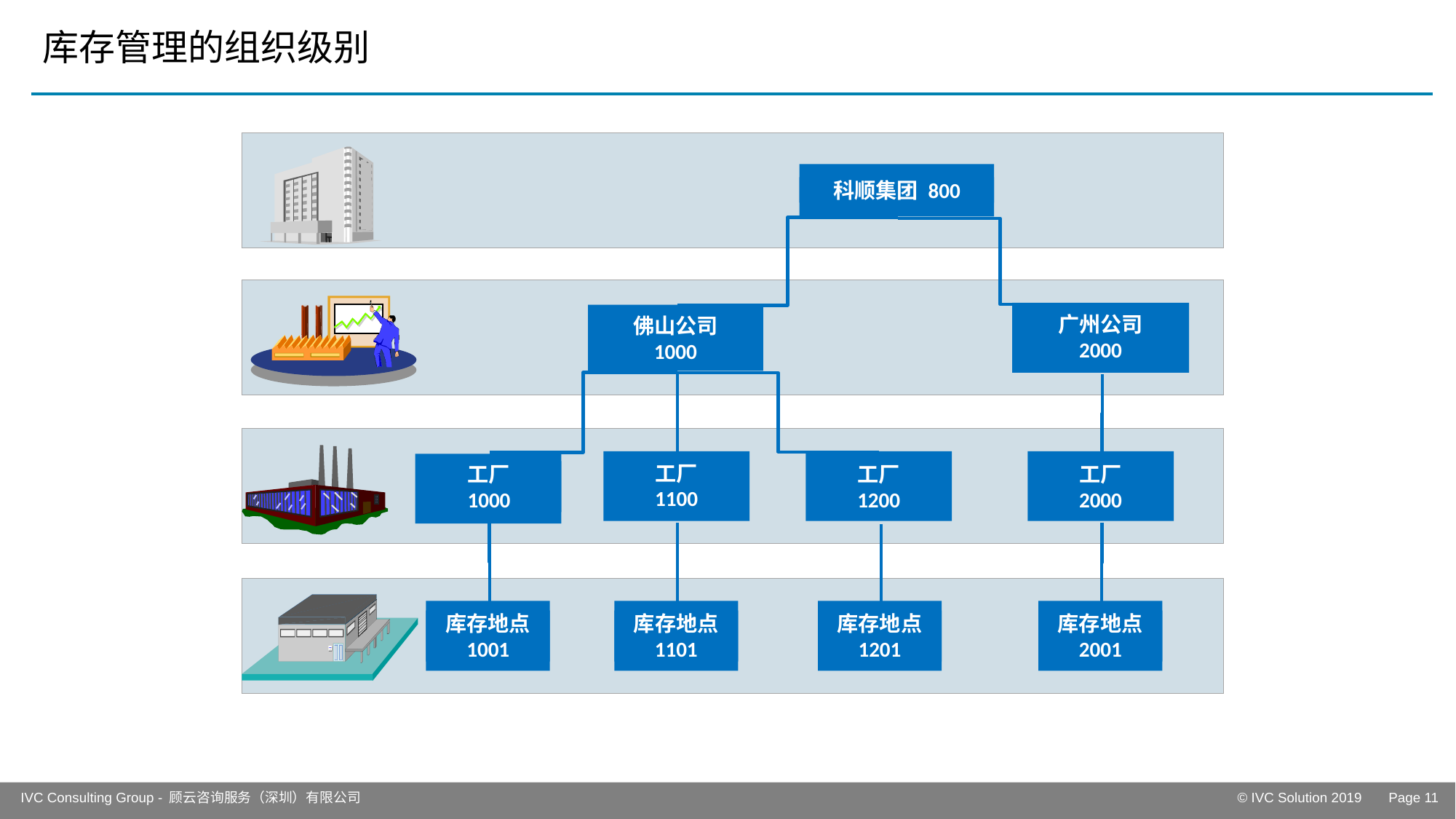

# 库存管理的组织级别

科顺集团 800

广州公司
2000

佛山公司
1000

工厂
1000
工厂
1100
工厂
1200
工厂
2000

库存地点
1001

库存地点
1101

库存地点
1201

库存地点
2001